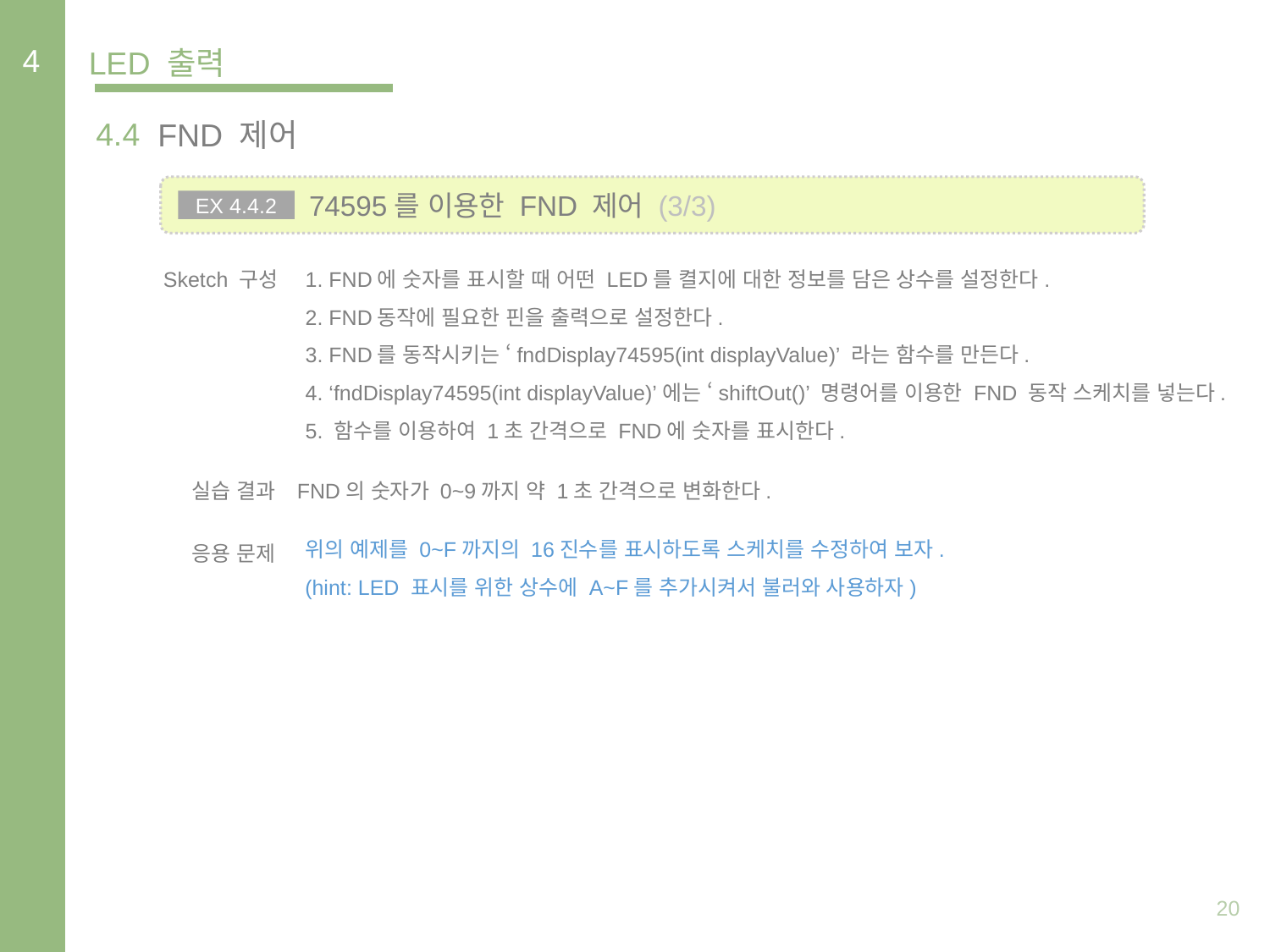

4
LED 출력
4.4
FND 제어
                 74595를 이용한 FND 제어 (3/3)
EX 4.4.2
Sketch 구성
1. FND에 숫자를 표시할 때 어떤 LED를 켤지에 대한 정보를 담은 상수를 설정한다.
2. FND동작에 필요한 핀을 출력으로 설정한다.
3. FND를 동작시키는 ‘fndDisplay74595(int displayValue)’ 라는 함수를 만든다.
4. ‘fndDisplay74595(int displayValue)’에는 ‘shiftOut()’ 명령어를 이용한 FND 동작 스케치를 넣는다.
5. 함수를 이용하여 1초 간격으로 FND에 숫자를 표시한다.
실습 결과
FND의 숫자가 0~9까지 약 1초 간격으로 변화한다.
위의 예제를 0~F까지의 16진수를 표시하도록 스케치를 수정하여 보자.
(hint: LED 표시를 위한 상수에 A~F를 추가시켜서 불러와 사용하자)
응용 문제
20